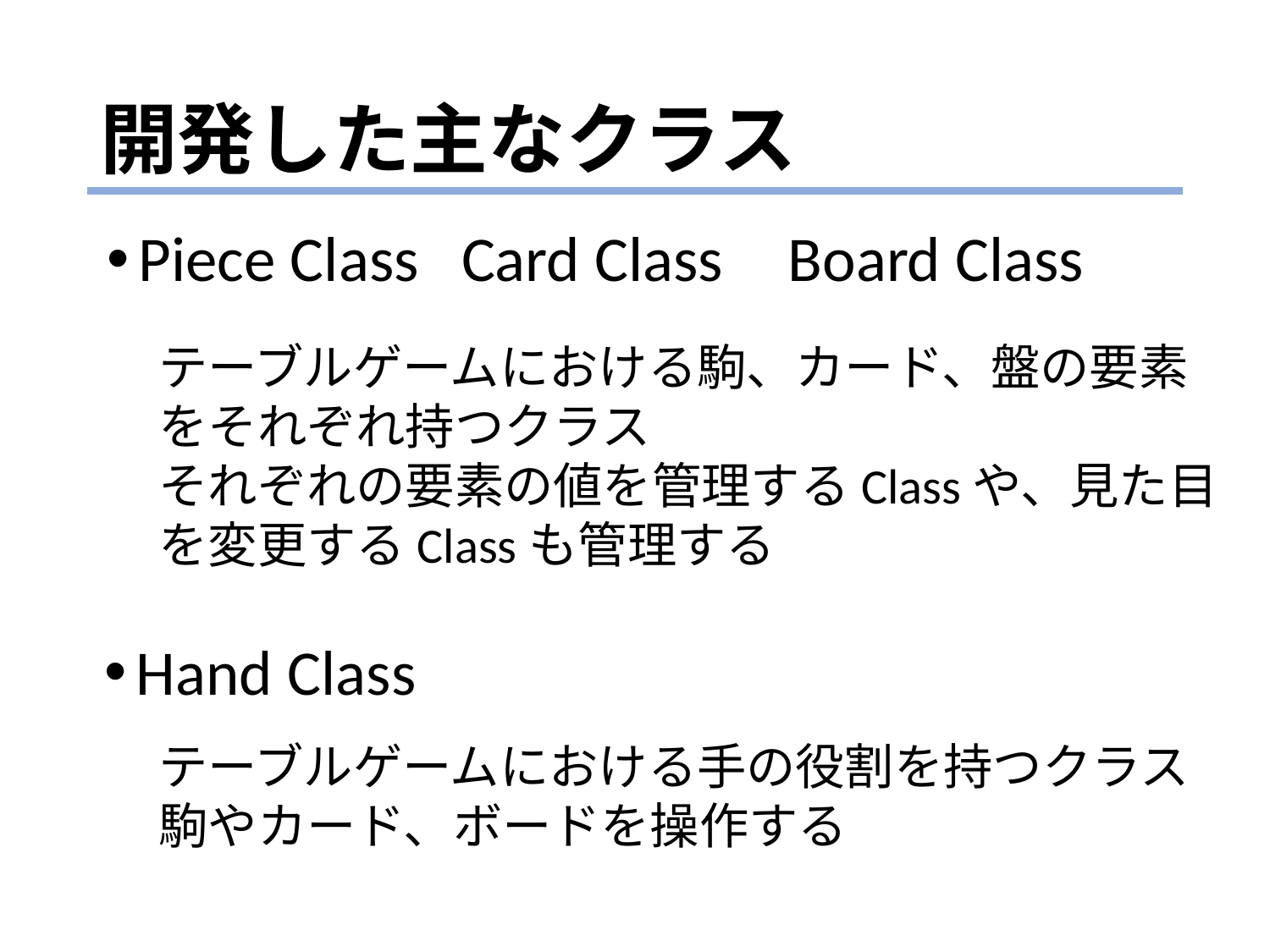

# 開発した主なクラス
Piece Class

Card Class

Board Class
テーブルゲームにおける駒、カード、盤の要素をそれぞれ持つクラス
それぞれの要素の値を管理するClassや、見た目を変更するClassも管理する
Hand Class
テーブルゲームにおける手の役割を持つクラス
駒やカード、ボードを操作する